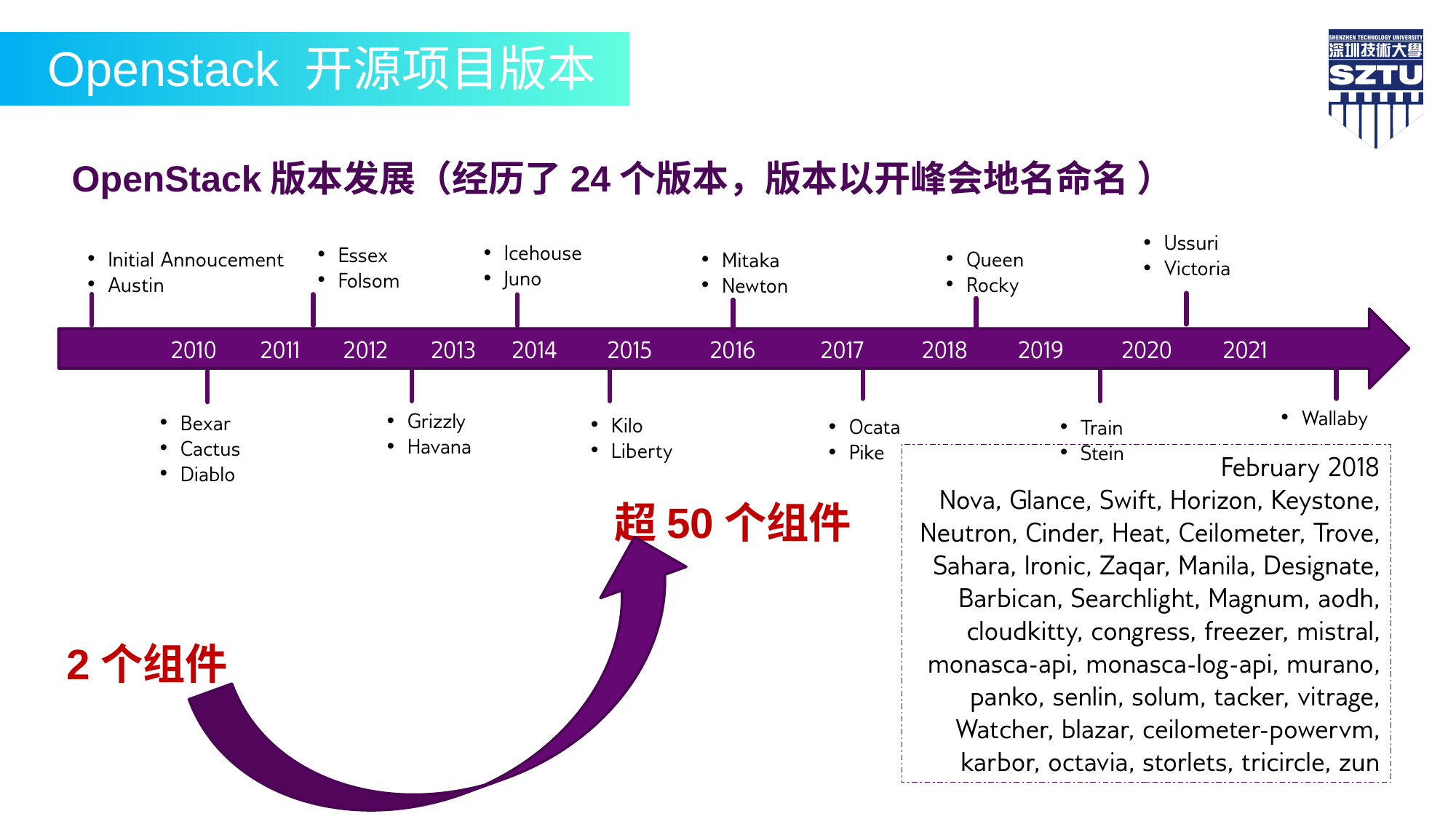

Openstack 开源项目版本
OpenStack版本发展（经历了24个版本，版本以开峰会地名命名 ）
Ussuri
Victoria
Icehouse
Juno
Essex
Folsom
Initial Annoucement
Austin
Queen
Rocky
Mitaka
Newton
2010      2011      2012      2013     2014       2015        2016         2017        2018       2019        2020       2021
Wallaby
Grizzly
Havana
Bexar
Cactus
Diablo
Kilo
Liberty
Ocata
Pike
Train
Stein
February 2018
Nova, Glance, Swift, Horizon, Keystone, Neutron, Cinder, Heat, Ceilometer, Trove, Sahara, Ironic, Zaqar, Manila, Designate, Barbican, Searchlight, Magnum, aodh, cloudkitty, congress, freezer, mistral, monasca-api, monasca-log-api, murano, panko, senlin, solum, tacker, vitrage, Watcher, blazar, ceilometer-powervm, karbor, octavia, storlets, tricircle, zun
超50个组件

2个组件